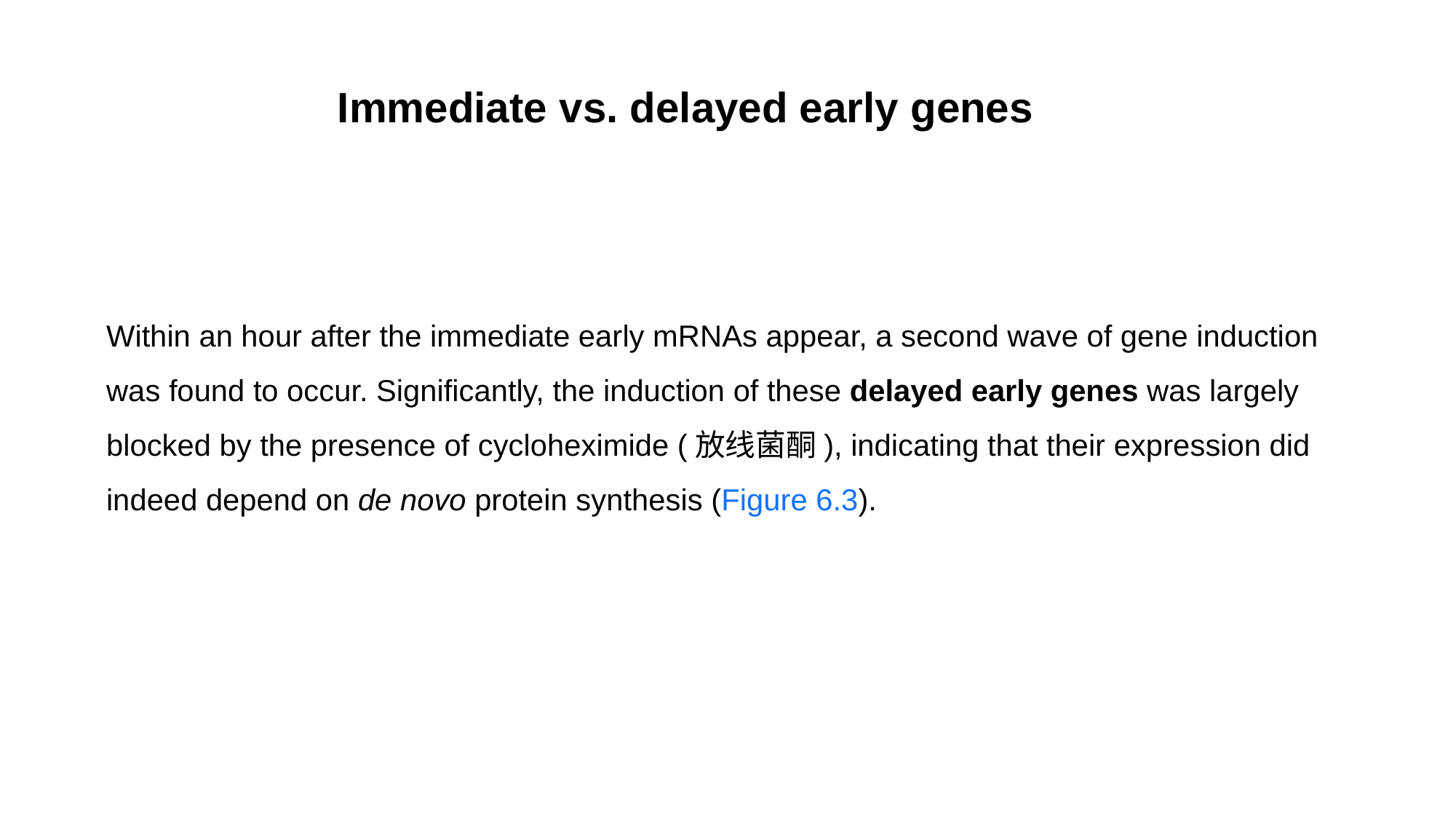

Immediate vs. delayed early genes
Within an hour after the immediate early mRNAs appear, a second wave of gene induction was found to occur. Significantly, the induction of these delayed early genes was largely blocked by the presence of cycloheximide (放线菌酮), indicating that their expression did indeed depend on de novo protein synthesis (Figure 6.3).